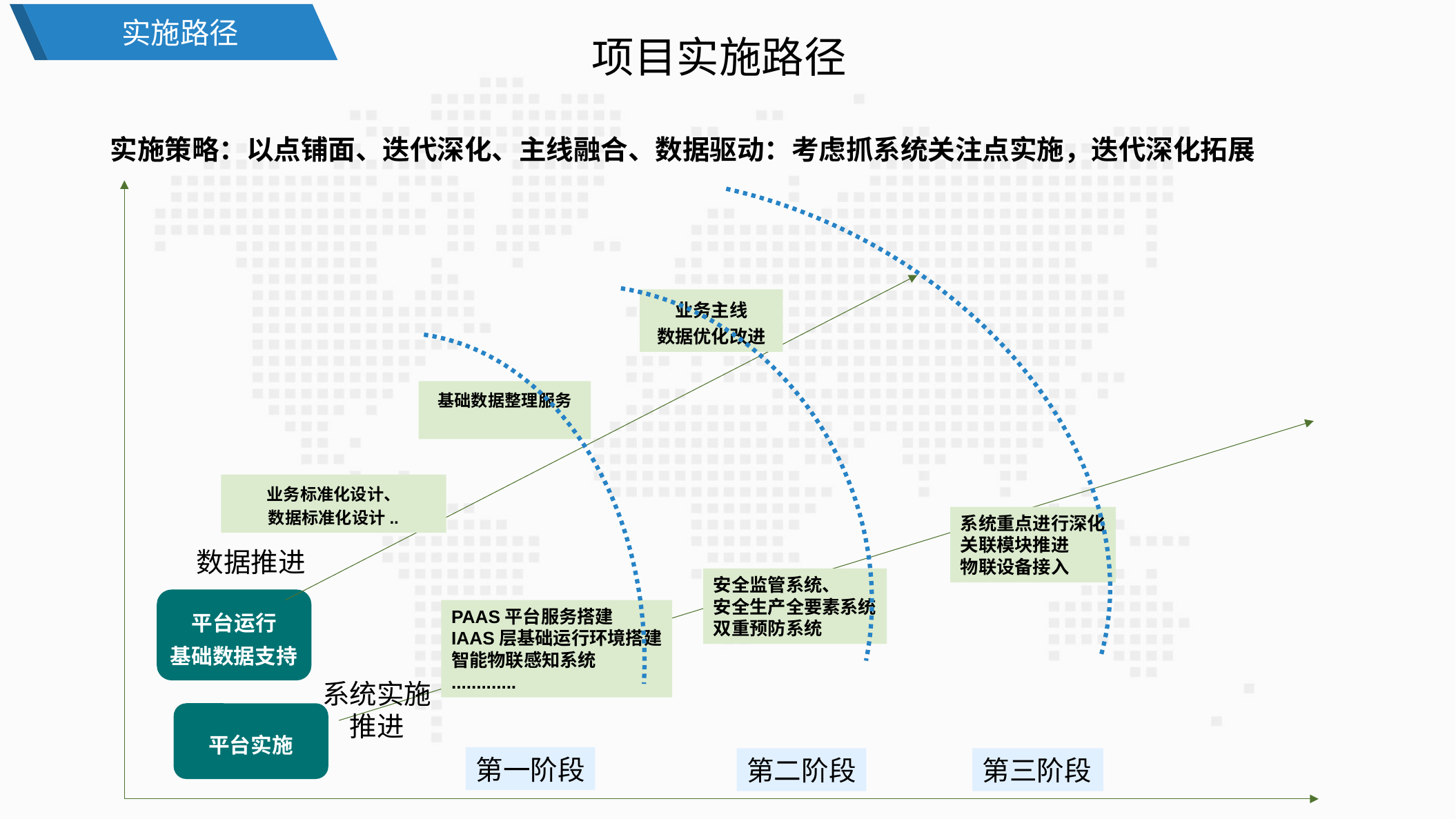

实施路径
项目实施路径
实施策略：以点铺面、迭代深化、主线融合、数据驱动：考虑抓系统关注点实施，迭代深化拓展

业务主线
数据优化改进

基础数据整理服务

业务标准化设计、
数据标准化设计..
系统重点进行深化
关联模块推进
物联设备接入
数据推进
安全监管系统、
安全生产全要素系统
双重预防系统
平台运行
基础数据支持
PAAS平台服务搭建
IAAS层基础运行环境搭建
智能物联感知系统
.............
系统实施
推进
平台实施
第一阶段
第二阶段
第三阶段